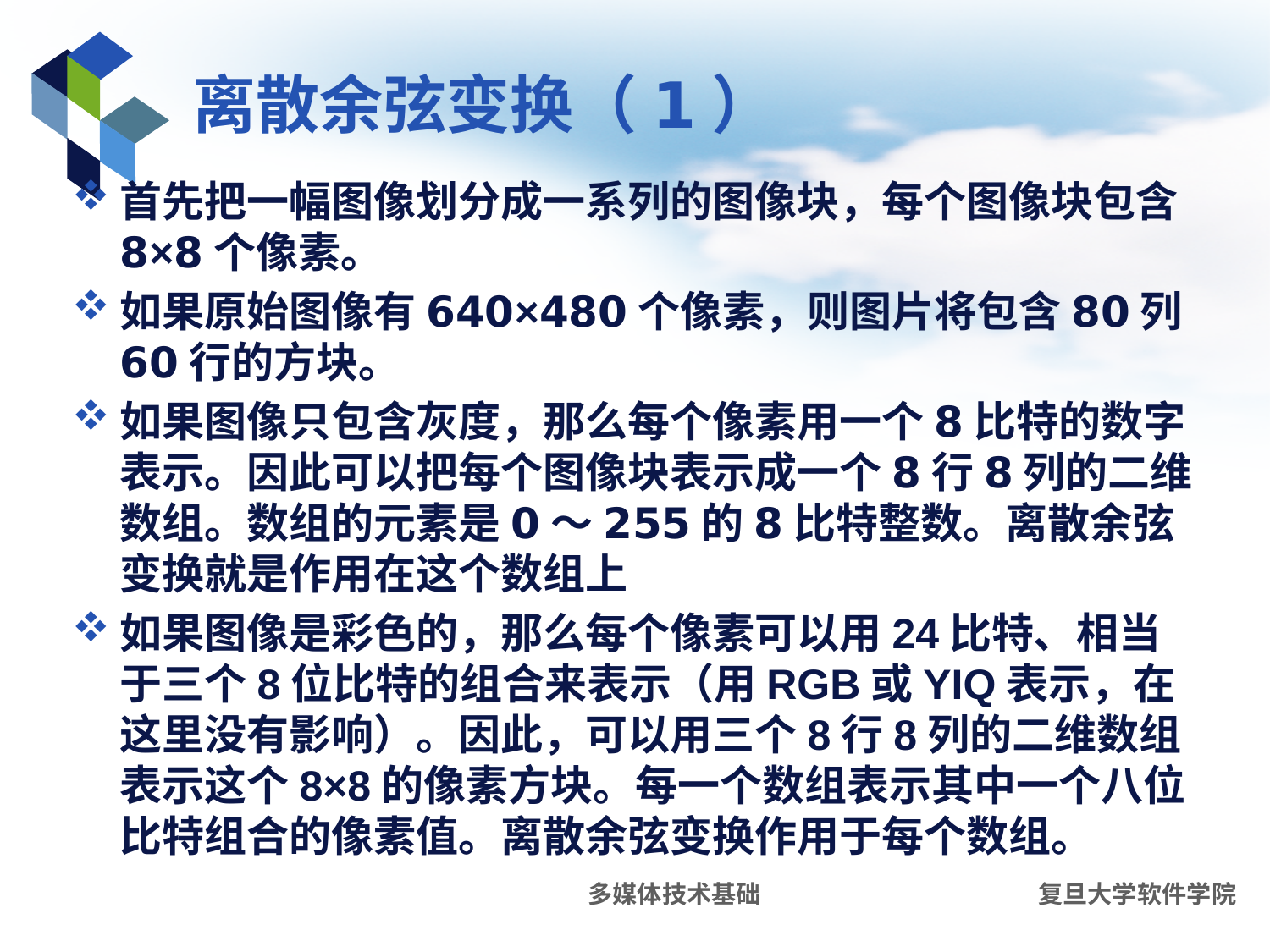

# 离散余弦变换（1）
首先把一幅图像划分成一系列的图像块，每个图像块包含8×8个像素。
如果原始图像有640×480个像素，则图片将包含80列60行的方块。
如果图像只包含灰度，那么每个像素用一个8比特的数字表示。因此可以把每个图像块表示成一个8行8列的二维数组。数组的元素是0～255的8比特整数。离散余弦变换就是作用在这个数组上
如果图像是彩色的，那么每个像素可以用24比特、相当于三个8位比特的组合来表示（用RGB或YIQ表示，在这里没有影响）。因此，可以用三个8行8列的二维数组表示这个8×8的像素方块。每一个数组表示其中一个八位比特组合的像素值。离散余弦变换作用于每个数组。
多媒体技术基础